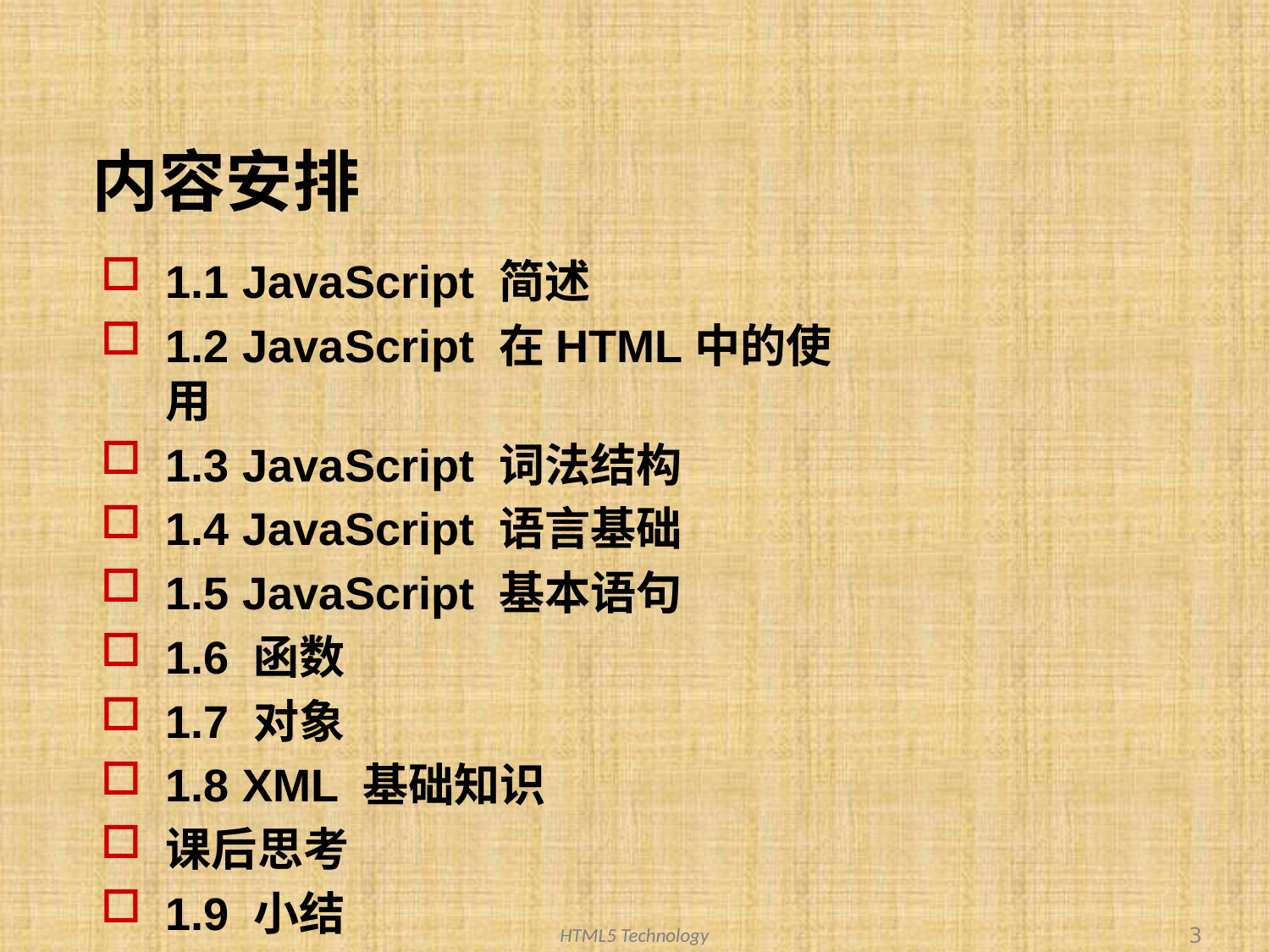

# 内容安排
1.1 JavaScript 简述
1.2 JavaScript 在HTML中的使用
1.3 JavaScript 词法结构
1.4 JavaScript 语言基础
1.5 JavaScript 基本语句
1.6 函数
1.7 对象
1.8 XML 基础知识
课后思考
1.9 小结
3
HTML5 Technology